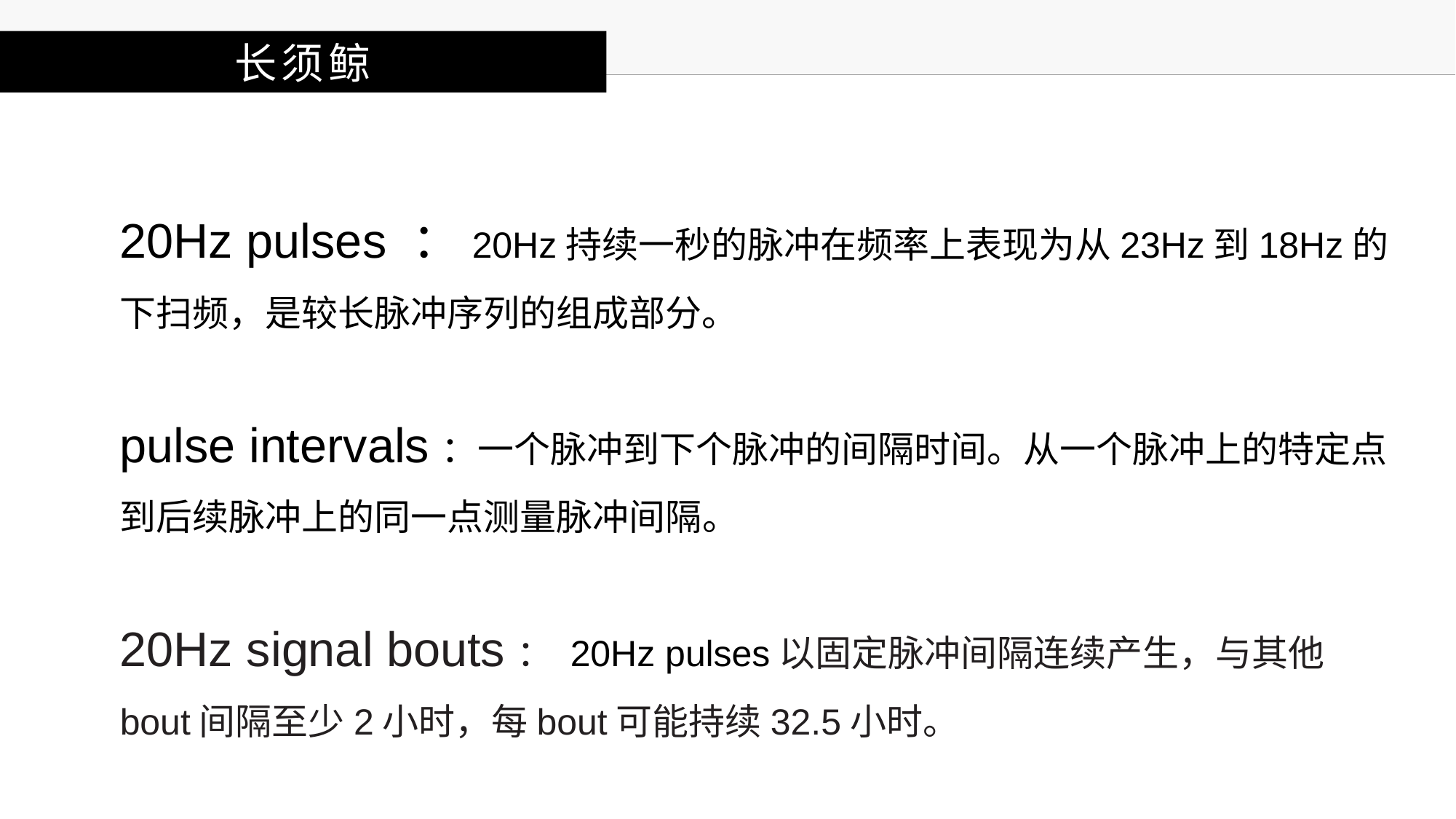

长须鲸
20Hz pulses ：20Hz持续一秒的脉冲在频率上表现为从23Hz到18Hz的下扫频，是较长脉冲序列的组成部分。
pulse intervals：一个脉冲到下个脉冲的间隔时间。从一个脉冲上的特定点到后续脉冲上的同一点测量脉冲间隔。
20Hz signal bouts： 20Hz pulses以固定脉冲间隔连续产生，与其他bout间隔至少2小时，每bout可能持续32.5小时。